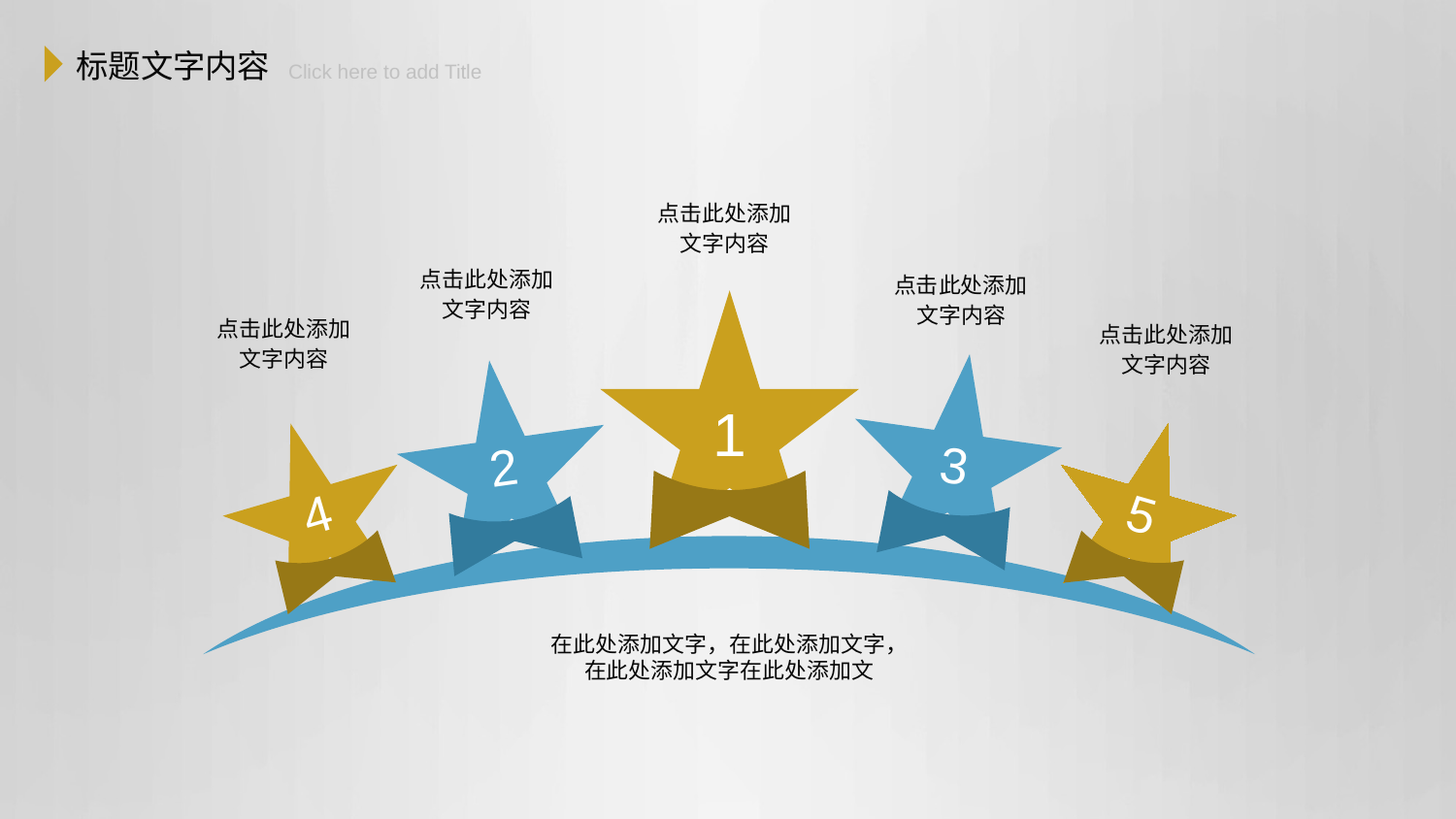

标题文字内容
  Click here to add Title

点击此处添加
文字内容
点击此处添加
文字内容
点击此处添加
文字内容

1

点击此处添加
文字内容
点击此处添加
文字内容

3

2

4

5

在此处添加文字，在此处添加文字，
在此处添加文字在此处添加文